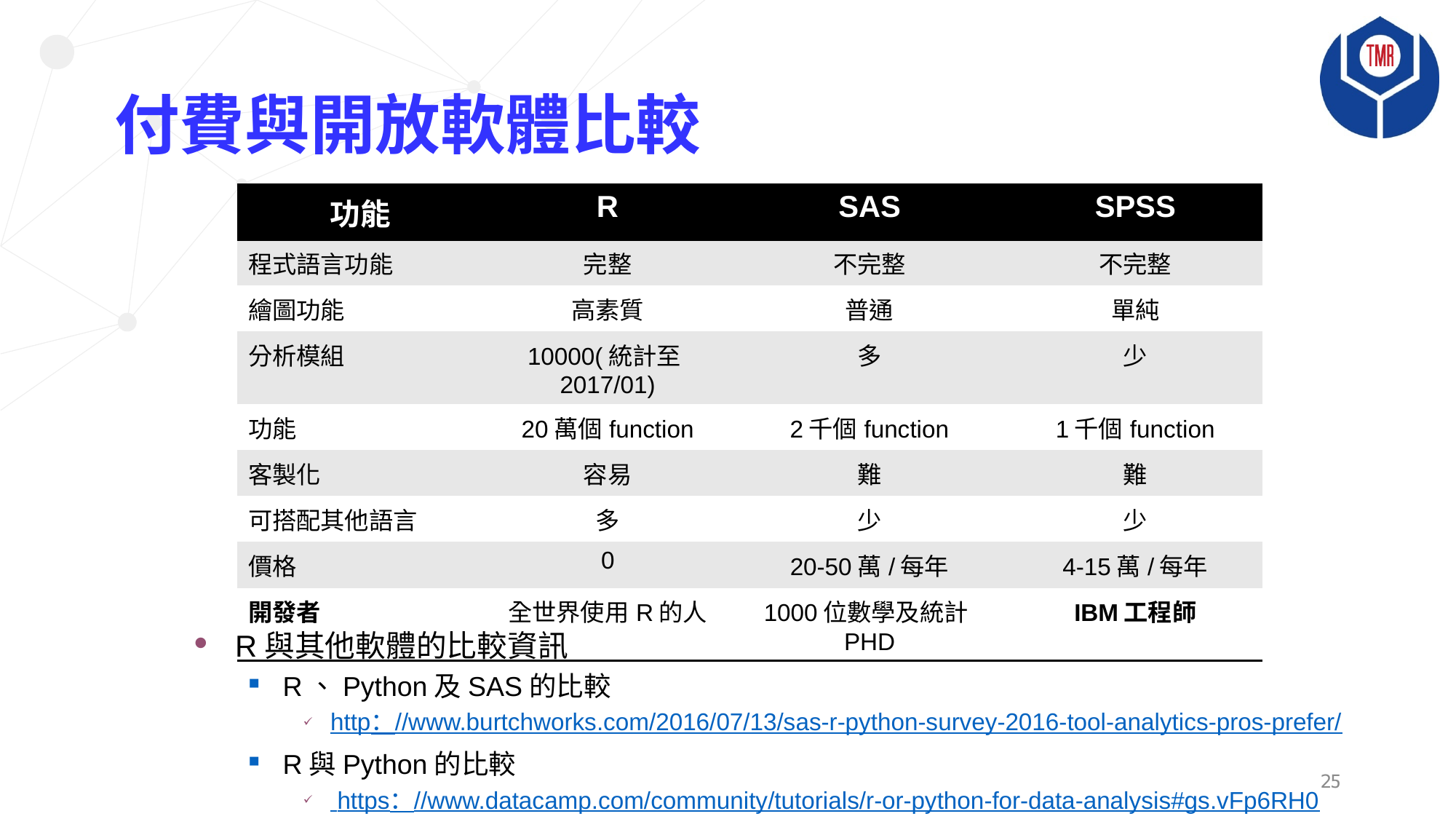

# 付費與開放軟體比較
| 功能 | R | SAS | SPSS |
| --- | --- | --- | --- |
| 程式語言功能 | 完整 | 不完整 | 不完整 |
| 繪圖功能 | 高素質 | 普通 | 單純 |
| 分析模組 | 10000(統計至2017/01) | 多 | 少 |
| 功能 | 20萬個function | 2千個function | 1千個function |
| 客製化 | 容易 | 難 | 難 |
| 可搭配其他語言 | 多 | 少 | 少 |
| 價格 | 0 | 20-50萬/每年 | 4-15萬/每年 |
| 開發者 | 全世界使用R的人 | 1000位數學及統計PHD | IBM工程師 |
R與其他軟體的比較資訊
R、Python及SAS的比較
http：//www.burtchworks.com/2016/07/13/sas-r-python-survey-2016-tool-analytics-pros-prefer/
R與Python的比較
 https：//www.datacamp.com/community/tutorials/r-or-python-for-data-analysis#gs.vFp6RH0

25